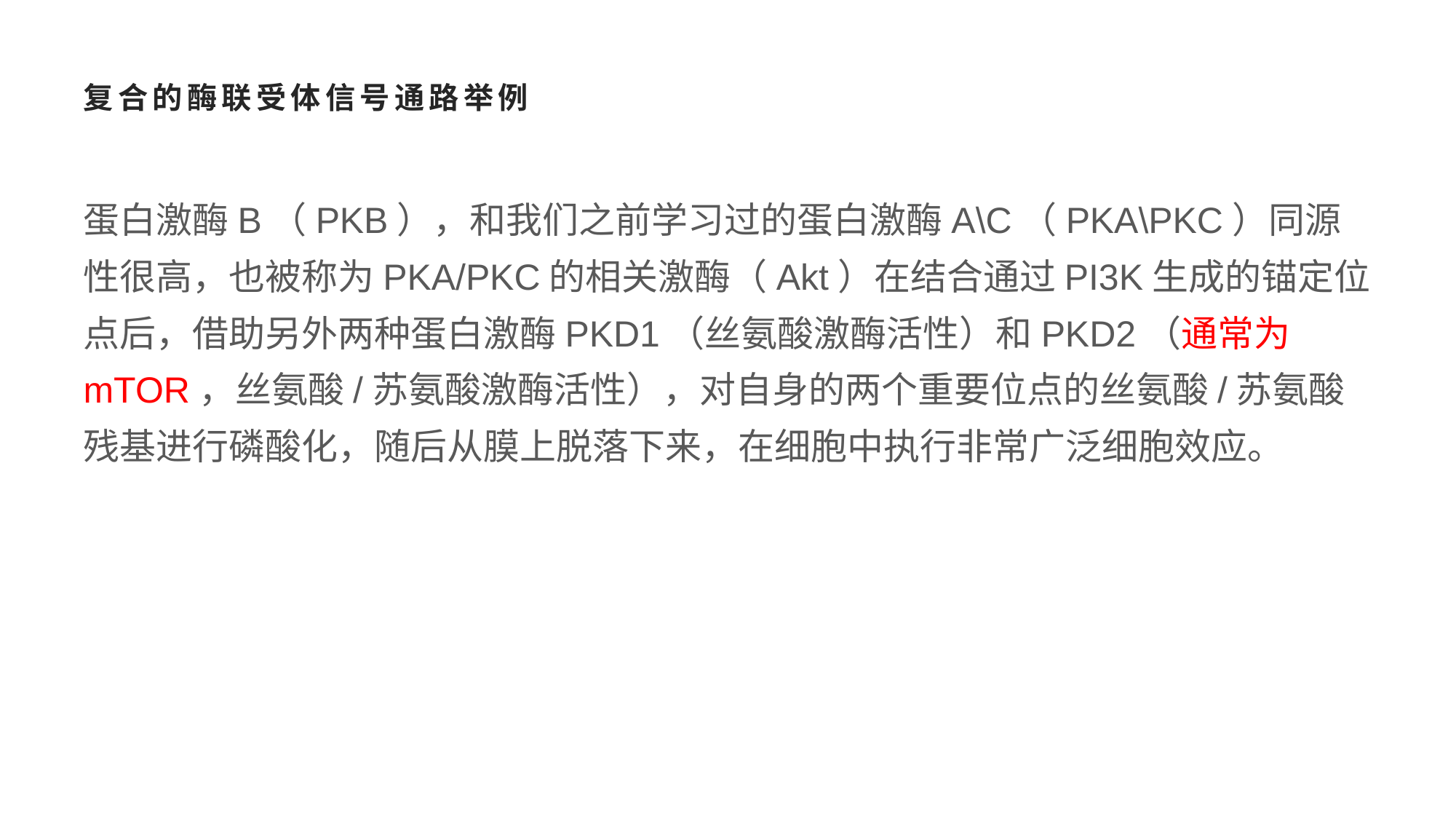

# 复合的酶联受体信号通路举例
蛋白激酶B（PKB），和我们之前学习过的蛋白激酶A\C（PKA\PKC）同源性很高，也被称为PKA/PKC的相关激酶（Akt）在结合通过PI3K生成的锚定位点后，借助另外两种蛋白激酶PKD1（丝氨酸激酶活性）和PKD2（通常为mTOR，丝氨酸/苏氨酸激酶活性），对自身的两个重要位点的丝氨酸/苏氨酸残基进行磷酸化，随后从膜上脱落下来，在细胞中执行非常广泛细胞效应。